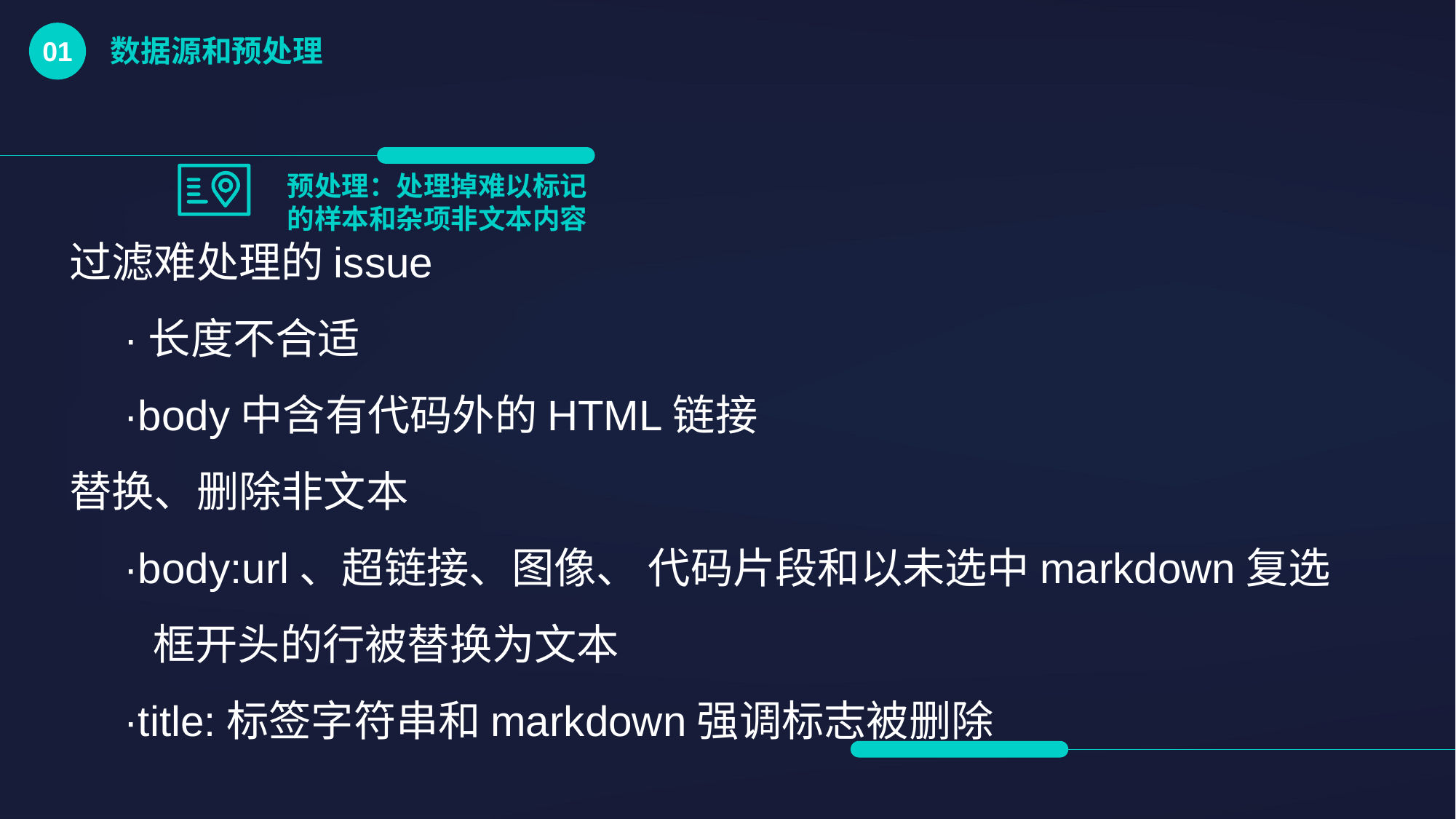

数据源和预处理
01

预处理：处理掉难以标记的样本和杂项非文本内容

过滤难处理的issue
·长度不合适
·body中含有代码外的HTML链接
替换、删除非文本
·body:url、超链接、图像、 代码片段和以未选中markdown复选
  框开头的行被替换为文本
·title:标签字符串和markdown强调标志被删除